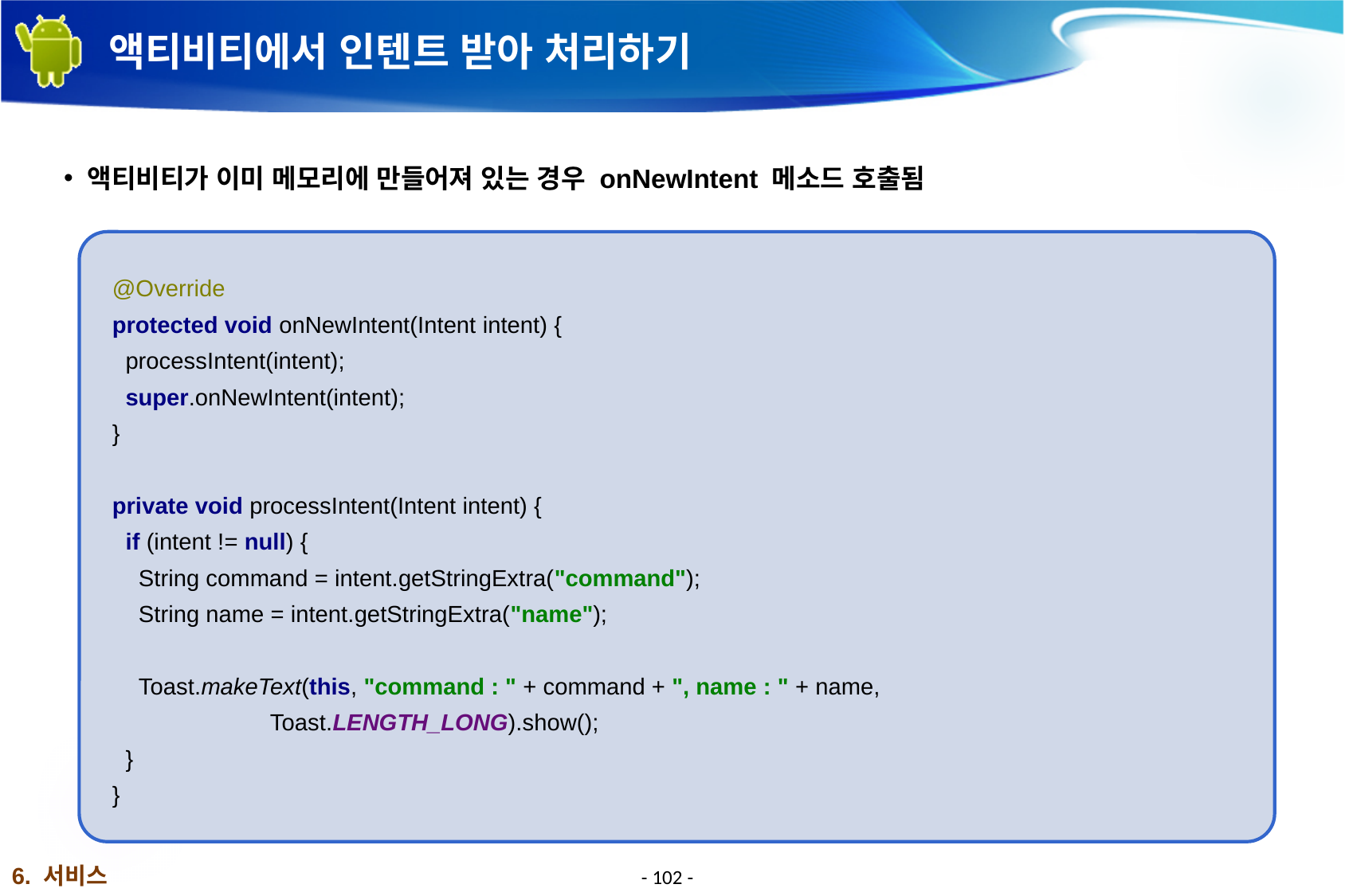

# 액티비티에서 인텐트 받아 처리하기
액티비티가 이미 메모리에 만들어져 있는 경우 onNewIntent 메소드 호출됨
  @Override
  protected void onNewIntent(Intent intent) {
    processIntent(intent);
    super.onNewIntent(intent);
  }
  private void processIntent(Intent intent) {
    if (intent != null) {
      String command = intent.getStringExtra("command");
      String name = intent.getStringExtra("name");
      Toast.makeText(this, "command : " + command + ", name : " + name,
                          Toast.LENGTH_LONG).show();
    }
  }
6. 서비스